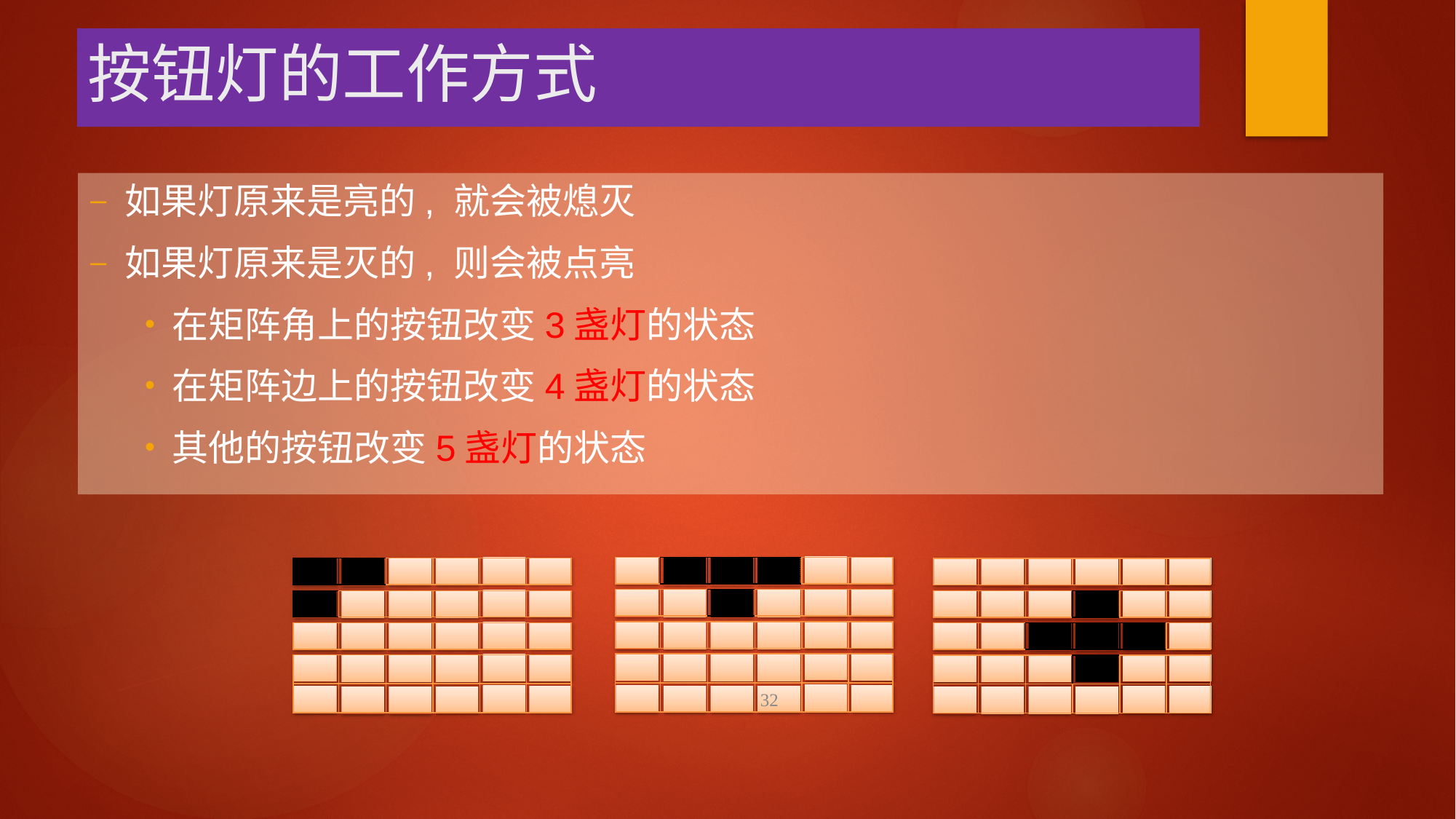

# 按钮灯的工作方式
如果灯原来是亮的, 就会被熄灭
如果灯原来是灭的, 则会被点亮
在矩阵角上的按钮改变3盏灯的状态
在矩阵边上的按钮改变4盏灯的状态
其他的按钮改变5盏灯的状态

|  |  |  |  |  |  |
| --- | --- | --- | --- | --- | --- |

|  |  |  |  |  |  |
| --- | --- | --- | --- | --- | --- |

|  |  |  |  |  |  |
| --- | --- | --- | --- | --- | --- |

|  |  |  |  |  |  |
| --- | --- | --- | --- | --- | --- |

|  |  |  |  |  |  |
| --- | --- | --- | --- | --- | --- |

|  |  |  |  |  |  |
| --- | --- | --- | --- | --- | --- |

|  |  |  |  |  |  |
| --- | --- | --- | --- | --- | --- |

|  |  |  |  |  |  |
| --- | --- | --- | --- | --- | --- |

|  |  |  |  |  |  |
| --- | --- | --- | --- | --- | --- |

|  |  |  |  |  |  |
| --- | --- | --- | --- | --- | --- |
|  |  |  | 32 |  |  |

|  |  |  |  |  |  |
| --- | --- | --- | --- | --- | --- |
|  |  |  |  |  |  |

|  |  |  |  |  |  |
| --- | --- | --- | --- | --- | --- |
|  |  |  |  |  |  |